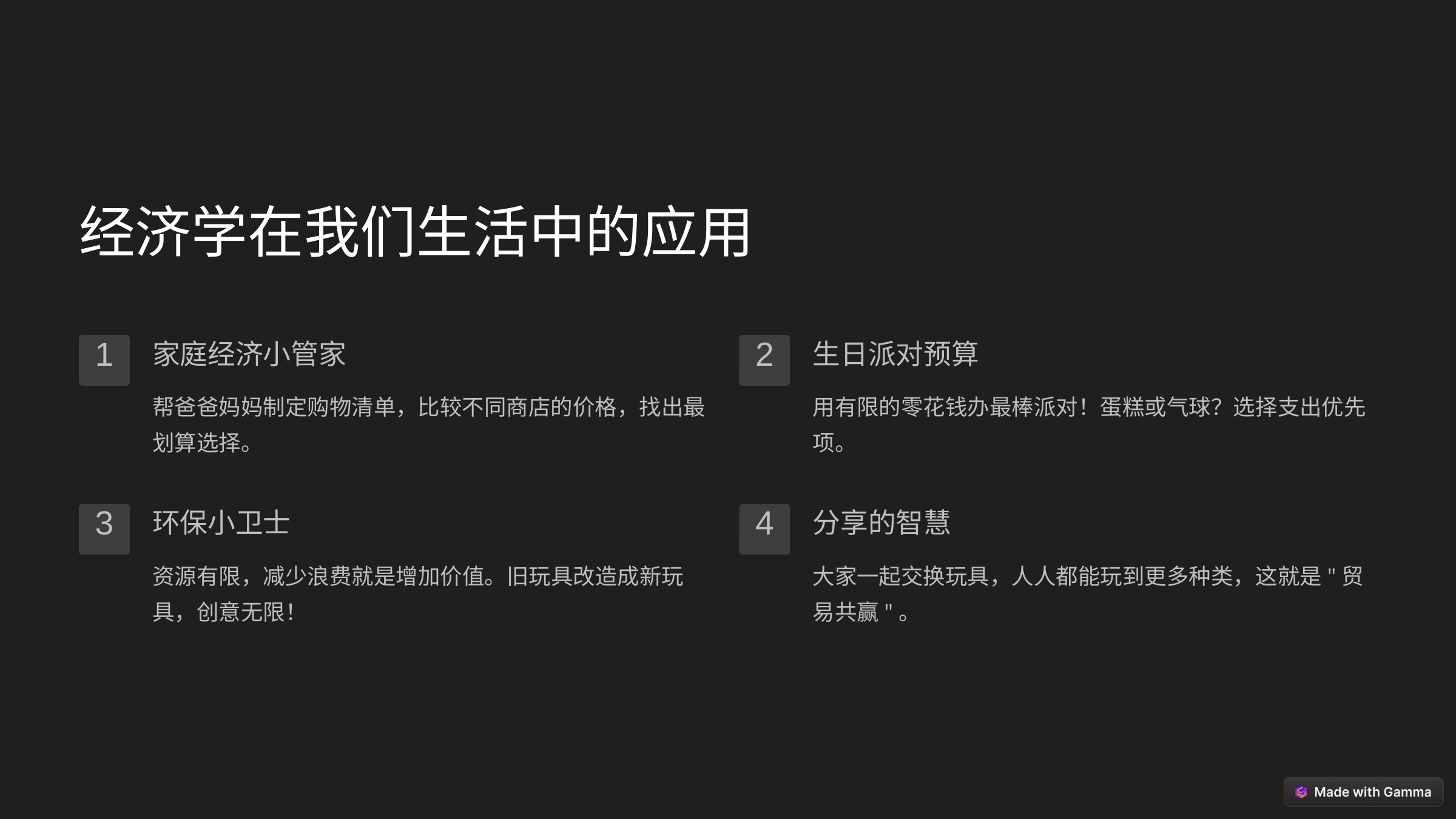

经济学在我们生活中的应用

家庭经济小管家

生日派对预算
1
2
帮爸爸妈妈制定购物清单，比较不同商店的价格，找出最划算选择。
用有限的零花钱办最棒派对！蛋糕或气球？选择支出优先项。

环保小卫士

分享的智慧
3
4
资源有限，减少浪费就是增加价值。旧玩具改造成新玩具，创意无限！
大家一起交换玩具，人人都能玩到更多种类，这就是"贸易共赢"。